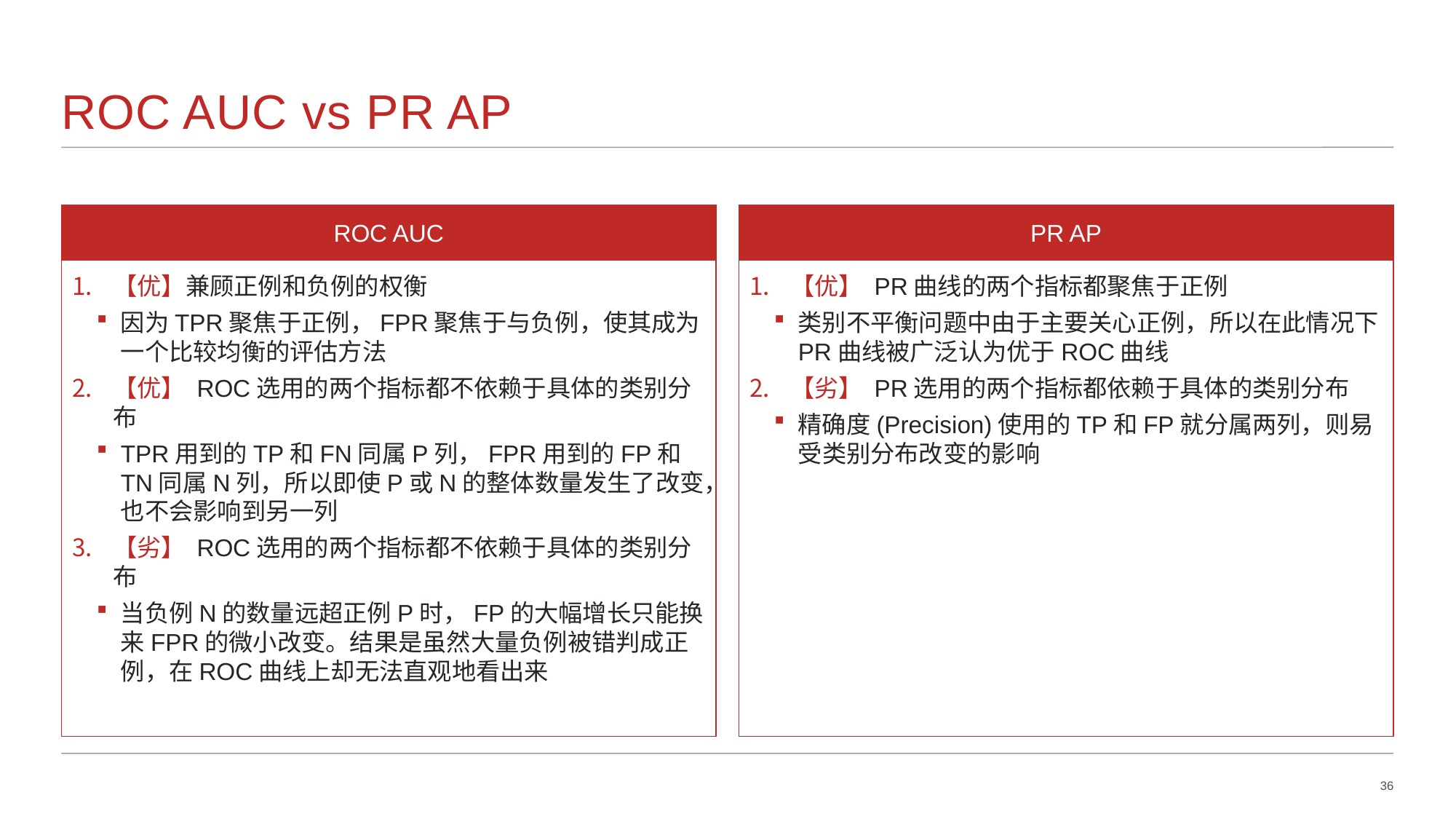

# ROC AUC vs PR AP
ROC AUC
PR AP
【优】兼顾正例和负例的权衡
因为TPR聚焦于正例，FPR聚焦于与负例，使其成为一个比较均衡的评估方法
【优】 ROC选用的两个指标都不依赖于具体的类别分布
TPR用到的TP和FN同属P列，FPR用到的FP和TN同属N列，所以即使P或N的整体数量发生了改变，也不会影响到另一列
【劣】 ROC选用的两个指标都不依赖于具体的类别分布
当负例N的数量远超正例P时，FP的大幅增长只能换来FPR的微小改变。结果是虽然大量负例被错判成正例，在ROC曲线上却无法直观地看出来
【优】 PR曲线的两个指标都聚焦于正例
类别不平衡问题中由于主要关心正例，所以在此情况下PR曲线被广泛认为优于ROC曲线
【劣】 PR选用的两个指标都依赖于具体的类别分布
精确度(Precision)使用的TP和FP就分属两列，则易受类别分布改变的影响